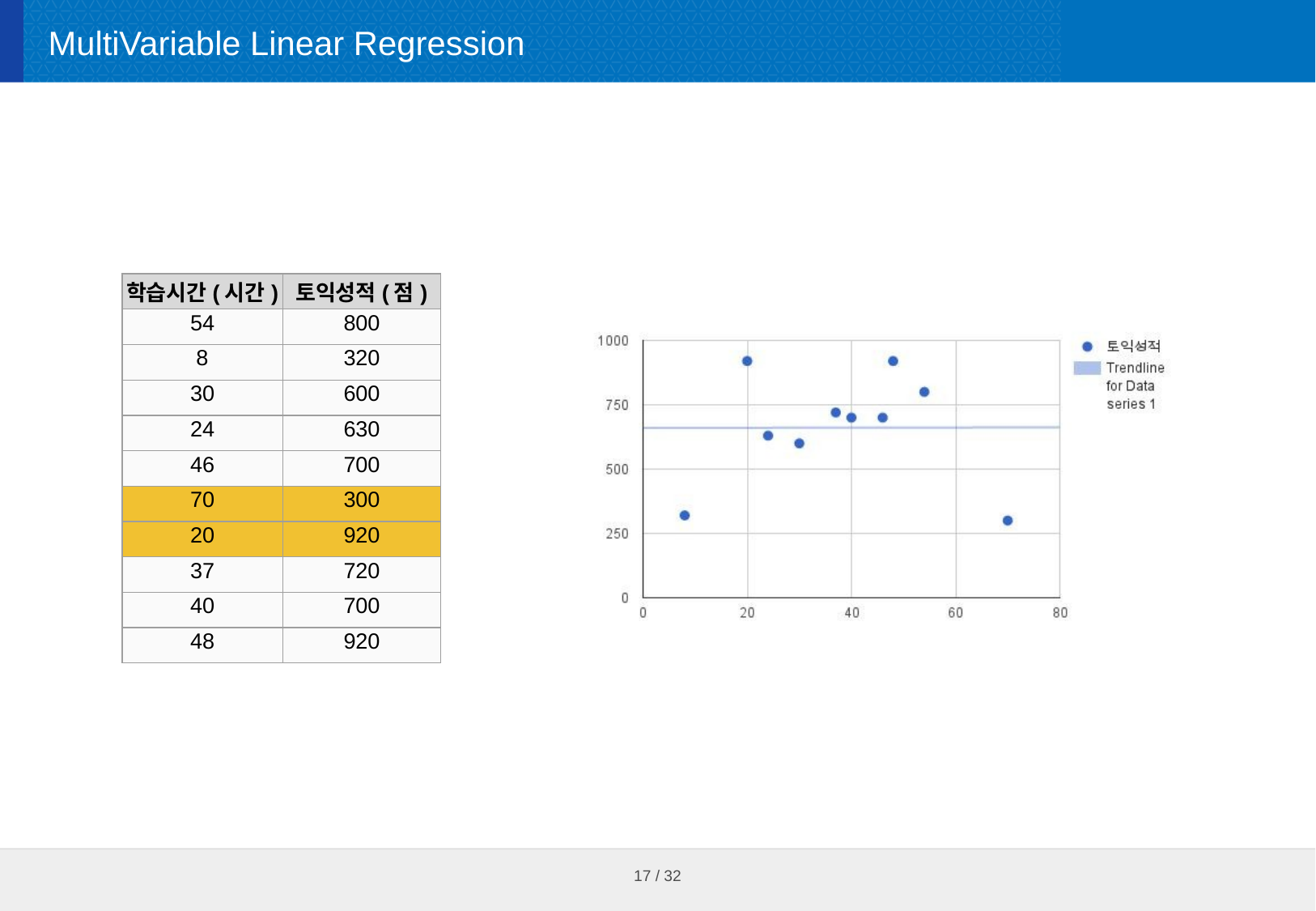

# MultiVariable Linear Regression

| 학습시간(시간) | 토익성적(점) |
| --- | --- |
| 54 | 800 |
| 8 | 320 |
| 30 | 600 |
| 24 | 630 |
| 46 | 700 |
| 70 | 300 |
| 20 | 920 |
| 37 | 720 |
| 40 | 700 |
| 48 | 920 |